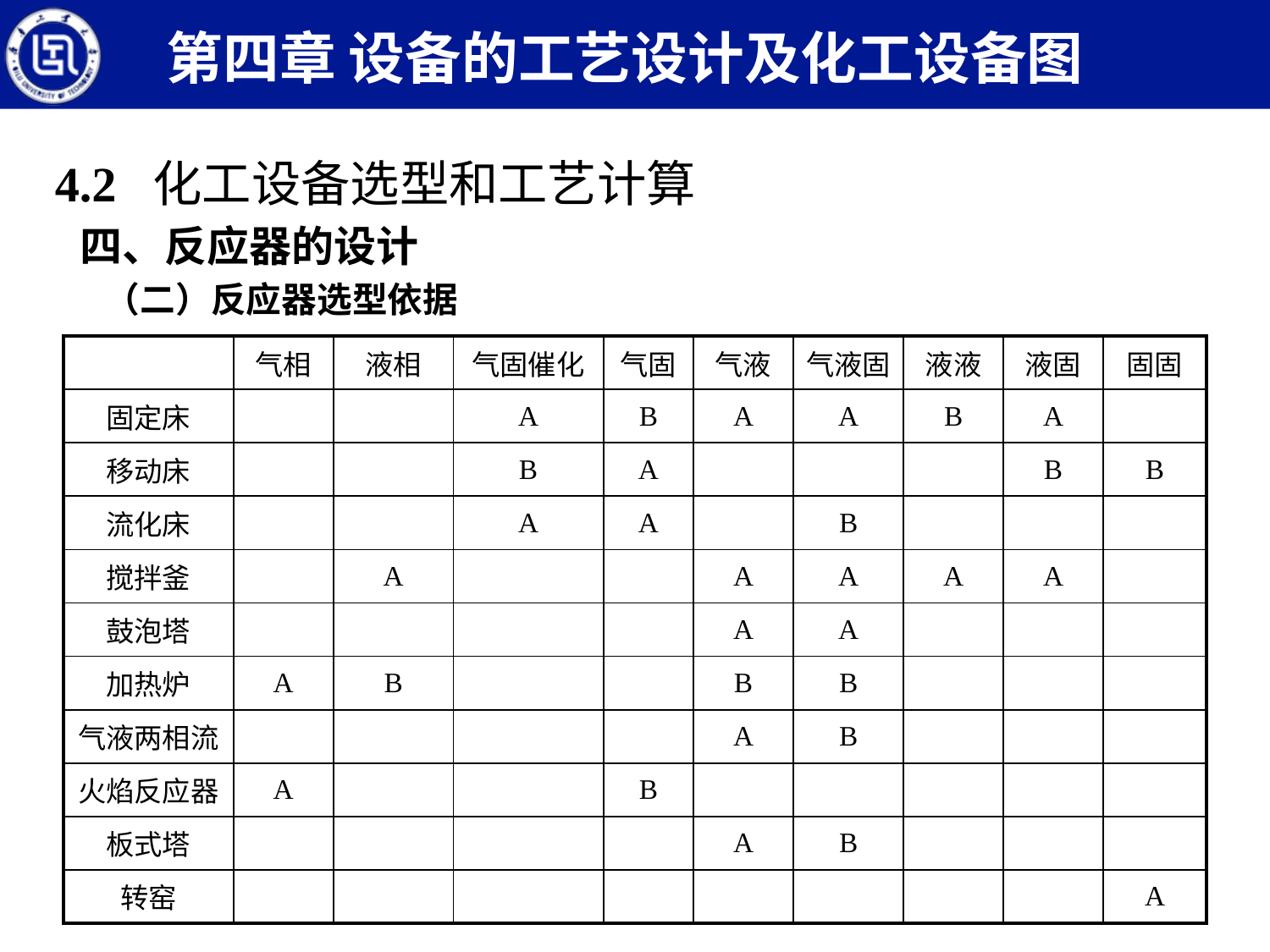

第四章 设备的工艺设计及化工设备图
4.2  化工设备选型和工艺计算
四、反应器的设计
（二）反应器选型依据
|  | 气相 | 液相 | 气固催化 | 气固 | 气液 | 气液固 | 液液 | 液固 | 固固 |
| --- | --- | --- | --- | --- | --- | --- | --- | --- | --- |
| 固定床 |  |  | A | B | A | A | B | A |  |
| 移动床 |  |  | B | A |  |  |  | B | B |
| 流化床 |  |  | A | A |  | B |  |  |  |
| 搅拌釜 |  | A |  |  | A | A | A | A |  |
| 鼓泡塔 |  |  |  |  | A | A |  |  |  |
| 加热炉 | A | B |  |  | B | B |  |  |  |
| 气液两相流 |  |  |  |  | A | B |  |  |  |
| 火焰反应器 | A |  |  | B |  |  |  |  |  |
| 板式塔 |  |  |  |  | A | B |  |  |  |
| 转窑 |  |  |  |  |  |  |  |  | A |